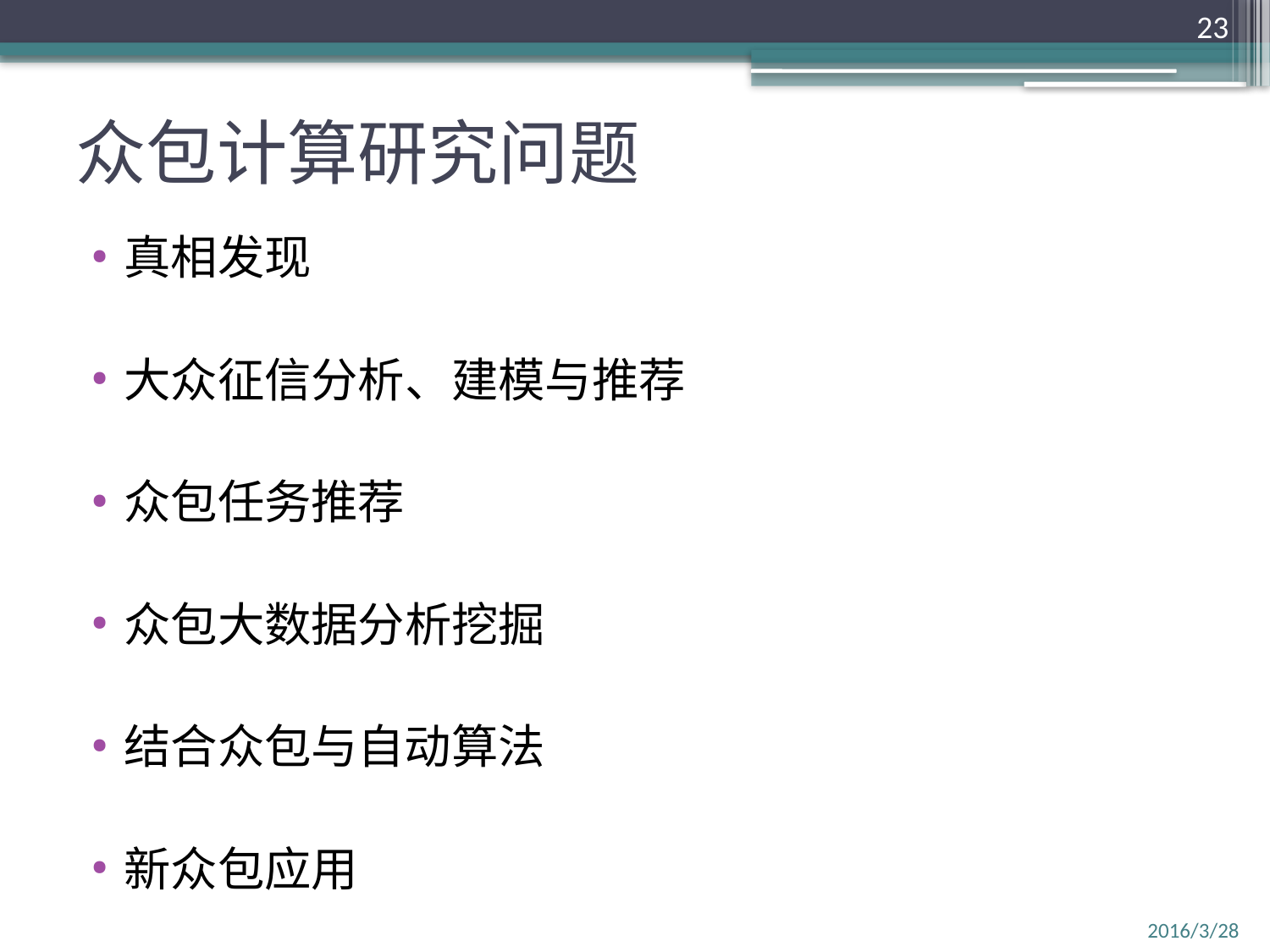

23
# 众包计算研究问题
真相发现

大众征信分析、建模与推荐

众包任务推荐

众包大数据分析挖掘

结合众包与自动算法

新众包应用
2016/3/28